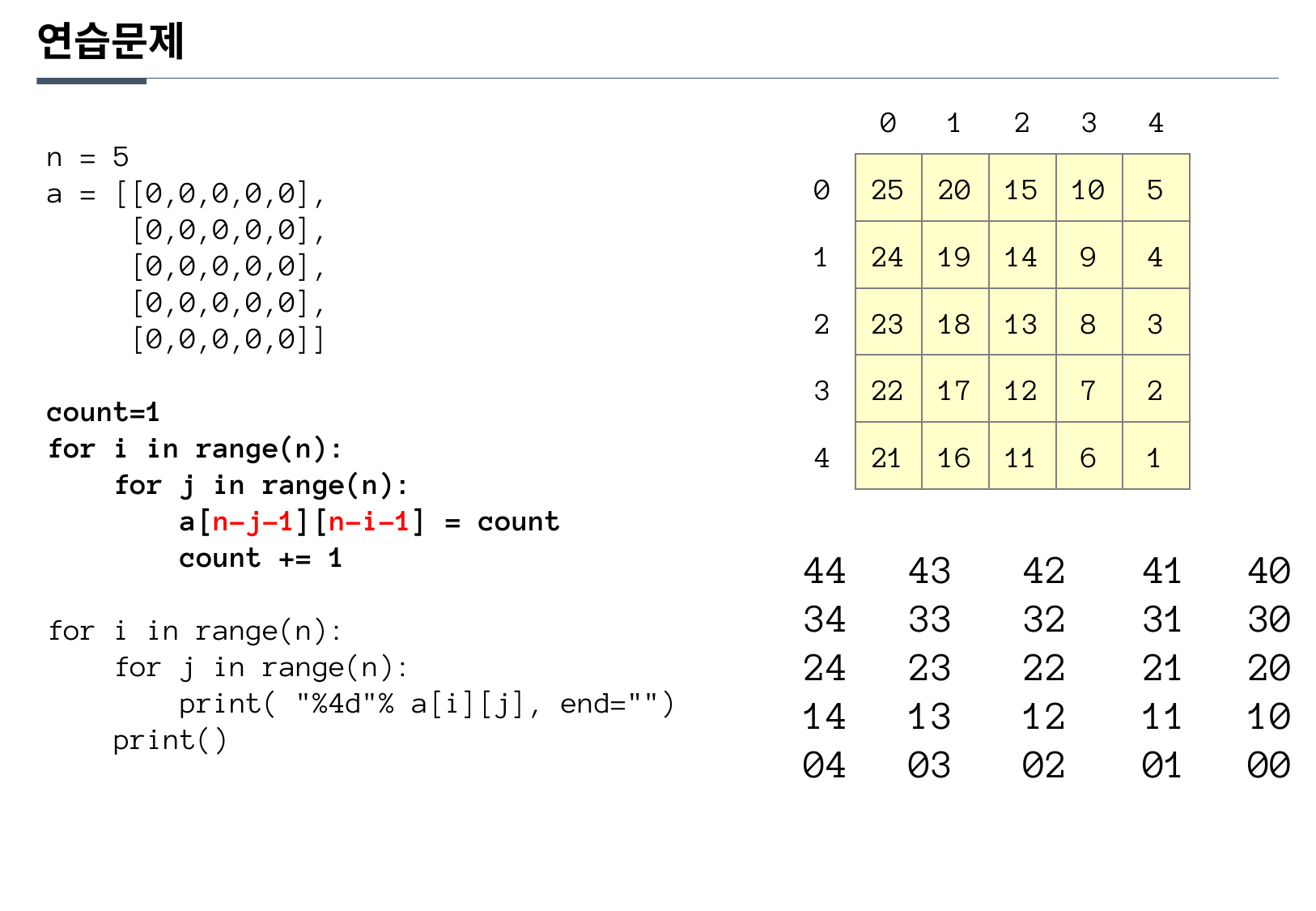

연습문제
0
1
2
3
4
n = 5
a = [[0,0,0,0,0],
     [0,0,0,0,0],
     [0,0,0,0,0],
     [0,0,0,0,0],
     [0,0,0,0,0]]

count=1
for i in range(n):
    for j in range(n):
        a[n-j-1][n-i-1] = count
        count += 1

for i in range(n):
    for j in range(n):
        print( "%4d"% a[i][j], end="")
    print()
0
25
20
15
10
5
1
24
19
14
9
4
2
23
18
13
8
3
3
22
17
12
7
2
4
21
16
11
6
1
44
34
24
14
04
43
33
23
13
03
42
32
22
12
02
41
31
21
11
01
40
30
20
10
00